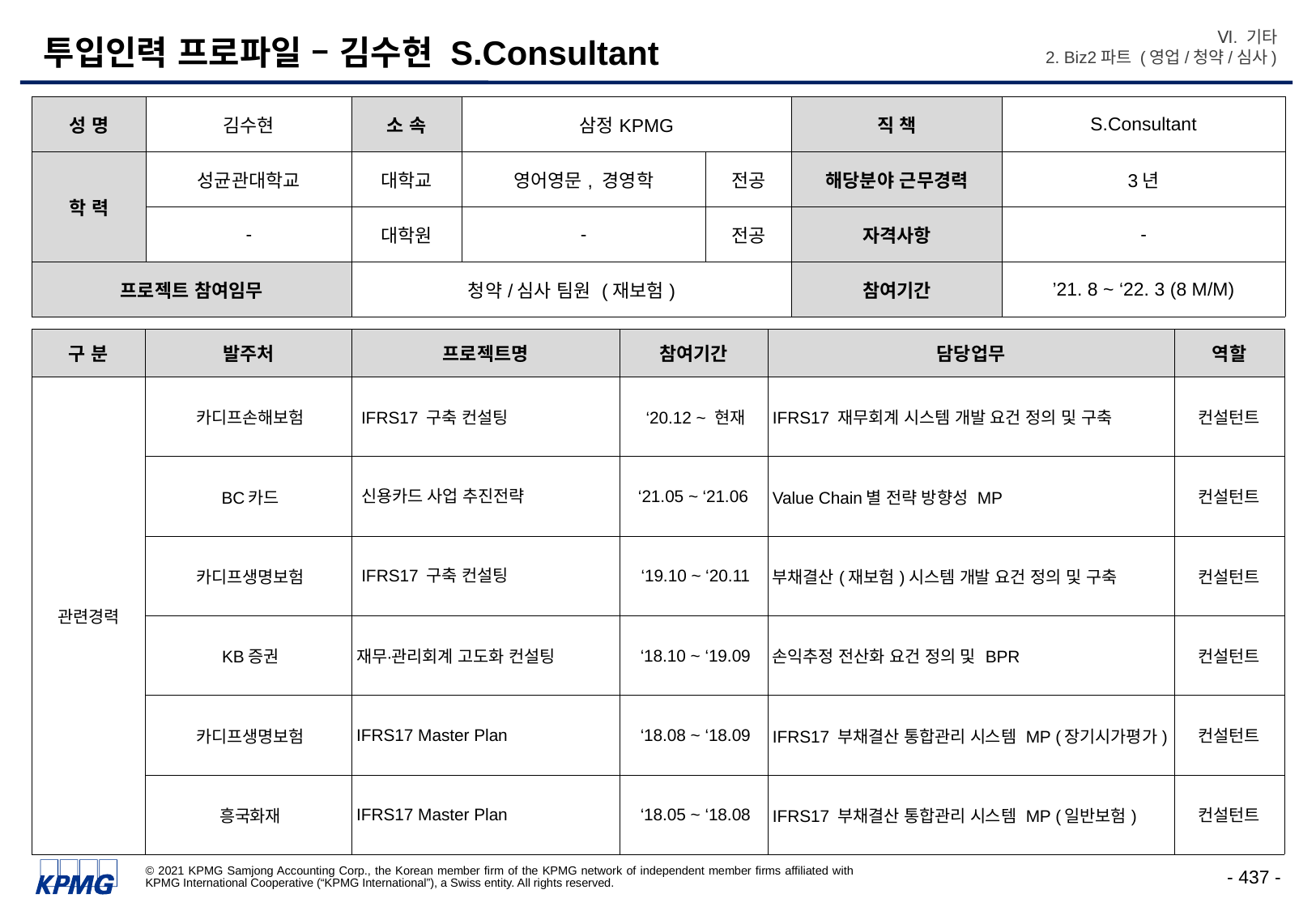

Ⅵ. 기타
2. Biz2파트 (영업/청약/심사)
# 투입인력 프로파일 – 김수현 S.Consultant
| 성 명 | 김수현 | 소 속 | 삼정KPMG |  | 직 책 | S.Consultant |
| --- | --- | --- | --- | --- | --- | --- |
| 학 력 | 성균관대학교 | 대학교 | 영어영문, 경영학 | 전공 | 해당분야 근무경력 | 3년 |
|  | - | 대학원 | - | 전공 | 자격사항 | - |
| 프로젝트 참여임무 |  | 청약/심사 팀원 (재보험) |  |  | 참여기간 | ’21. 8 ~ ‘22. 3 (8 M/M) |
| 구 분 | 발주처 | 프로젝트명 | 참여기간 | 담당업무 | 역할 |
| --- | --- | --- | --- | --- | --- |
| 관련경력 | 카디프손해보험 | IFRS17 구축 컨설팅 | ‘20.12 ~ 현재 | IFRS17 재무회계 시스템 개발 요건 정의 및 구축 | 컨설턴트 |
|  | BC카드 | 신용카드 사업 추진전략 | ‘21.05 ~ ‘21.06 | Value Chain별 전략 방향성 MP | 컨설턴트 |
|  | 카디프생명보험 | IFRS17 구축 컨설팅 | ‘19.10 ~ ‘20.11 | 부채결산(재보험)시스템 개발 요건 정의 및 구축 | 컨설턴트 |
|  | KB증권 | 재무∙관리회계 고도화 컨설팅 | ‘18.10 ~ ‘19.09 | 손익추정 전산화 요건 정의 및 BPR | 컨설턴트 |
|  | 카디프생명보험 | IFRS17 Master Plan | ‘18.08 ~ ‘18.09 | IFRS17 부채결산 통합관리 시스템 MP (장기시가평가) | 컨설턴트 |
|  | 흥국화재 | IFRS17 Master Plan | ‘18.05 ~ ‘18.08 | IFRS17 부채결산 통합관리 시스템 MP (일반보험) | 컨설턴트 |